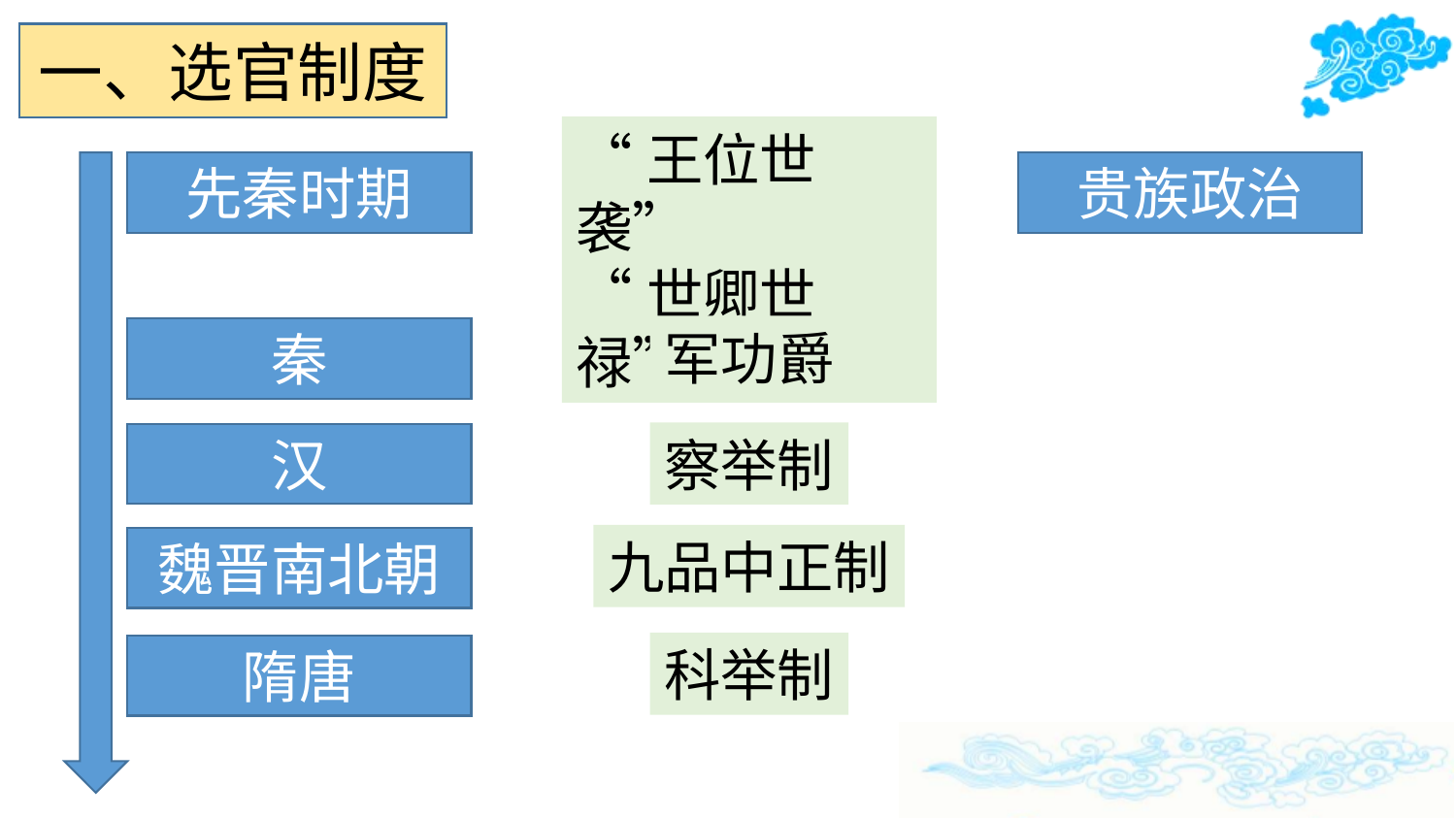

一、选官制度
“王位世袭”
“世卿世禄”
贵族政治

先秦时期
军功爵
秦
察举制
汉
九品中正制
魏晋南北朝
科举制
隋唐